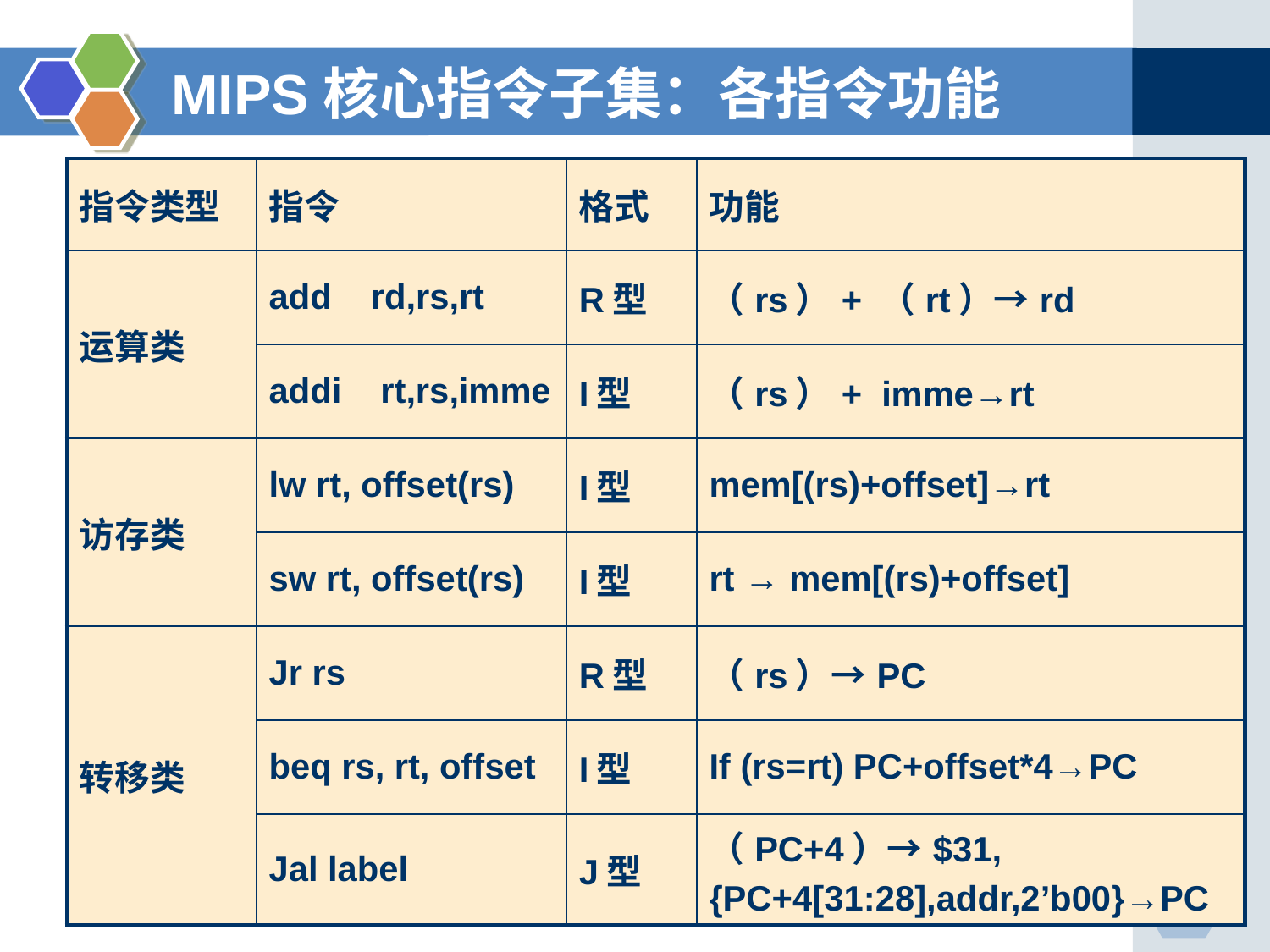

# MIPS核心指令子集：各指令功能
| 指令类型 | 指令 | 格式 | 功能 |
| --- | --- | --- | --- |
| 运算类 | add rd,rs,rt | R型 | （rs）+ （rt）→rd |
|  | addi rt,rs,imme | I型 | （rs）+ imme→rt |
| 访存类 | lw rt, offset(rs) | I型 | mem[(rs)+offset]→rt |
|  | sw rt, offset(rs) | I型 | rt → mem[(rs)+offset] |
| 转移类 | Jr rs | R型 | （rs）→PC |
|  | beq rs, rt, offset | I型 | If (rs=rt) PC+offset\*4→PC |
|  | Jal label | J型 | （PC+4）→$31, {PC+4[31:28],addr,2’b00}→PC |
64